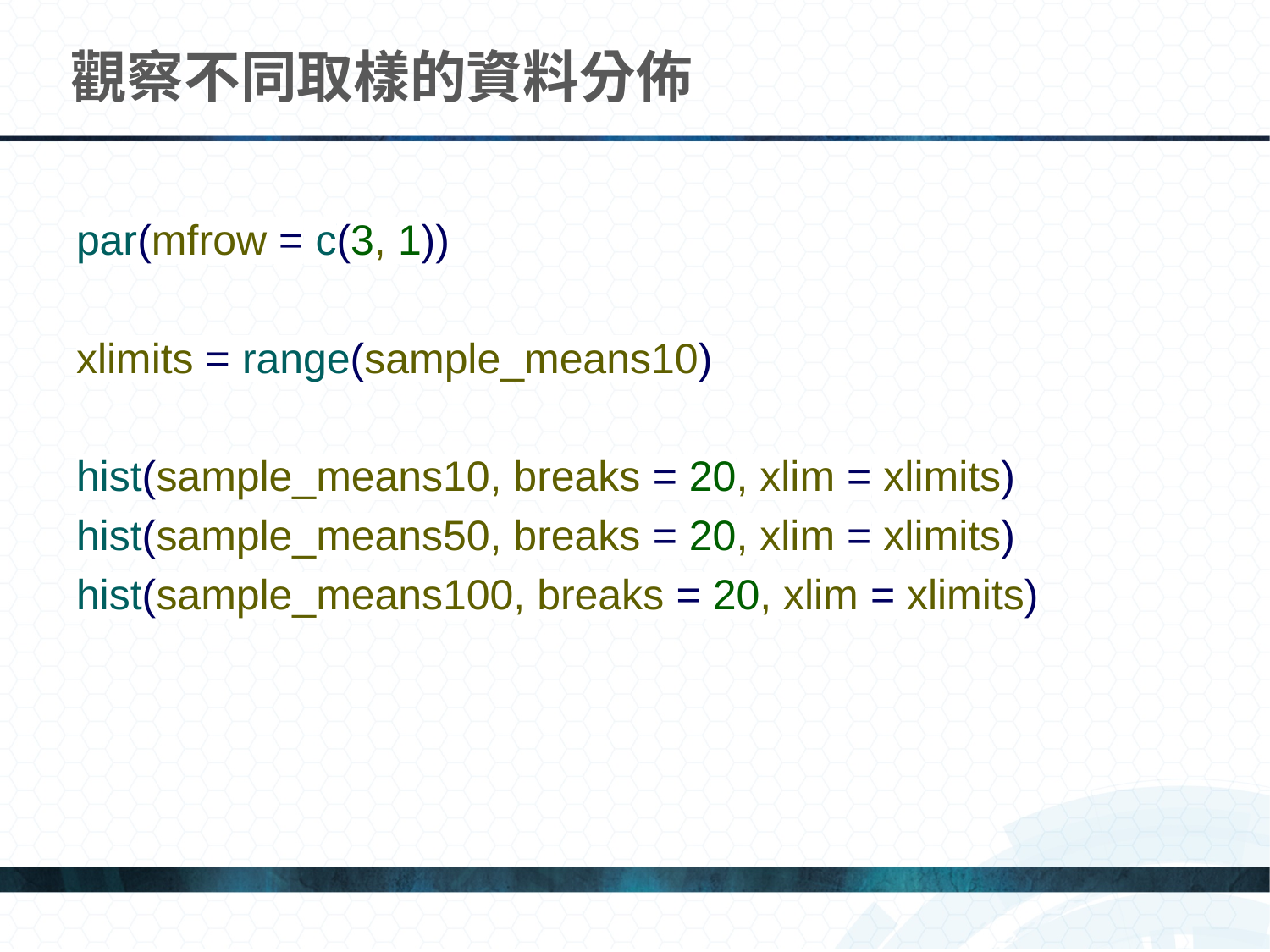

# 觀察不同取樣的資料分佈
par(mfrow = c(3, 1))

xlimits = range(sample_means10)

hist(sample_means10, breaks = 20, xlim = xlimits)
hist(sample_means50, breaks = 20, xlim = xlimits)
hist(sample_means100, breaks = 20, xlim = xlimits)